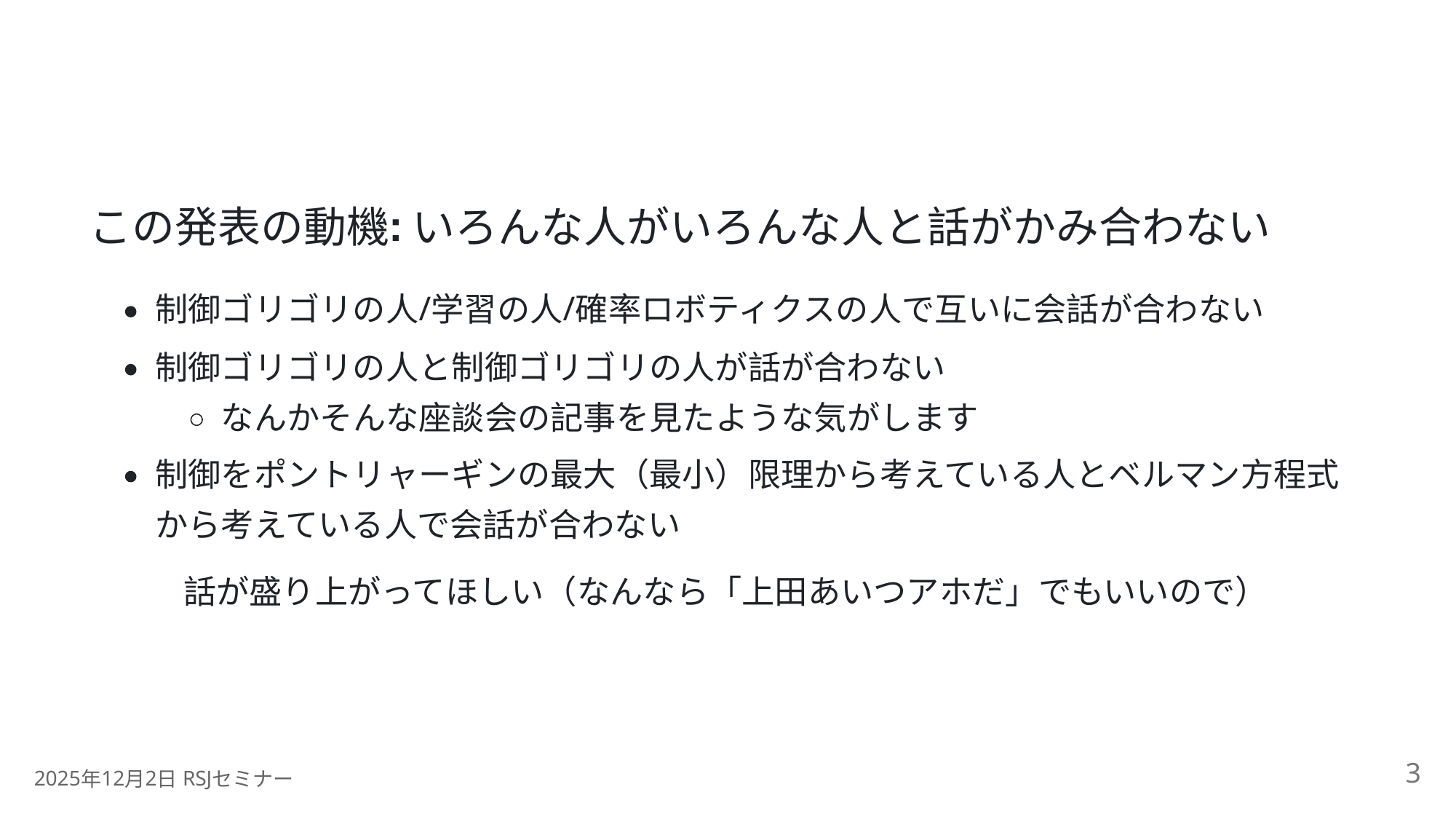

:
この発表の動機
いろんな人がいろんな人と話がかみ合わない
/
/
制御ゴリゴリの人
学習の人
確率ロボティクスの人で互いに会話が合わない

制御ゴリゴリの人と制御ゴリゴリの人が話が合わない

なんかそんな座談会の記事を見たような気がします

制御をポントリャーギンの最大（最小）限理から考えている人とベルマン方程式

から考えている人で会話が合わない
話が盛り上がってほしい（なんなら「上田あいつアホだ」でもいいので）
3
2025
12
2
 RSJ
年
月
日
セミナー